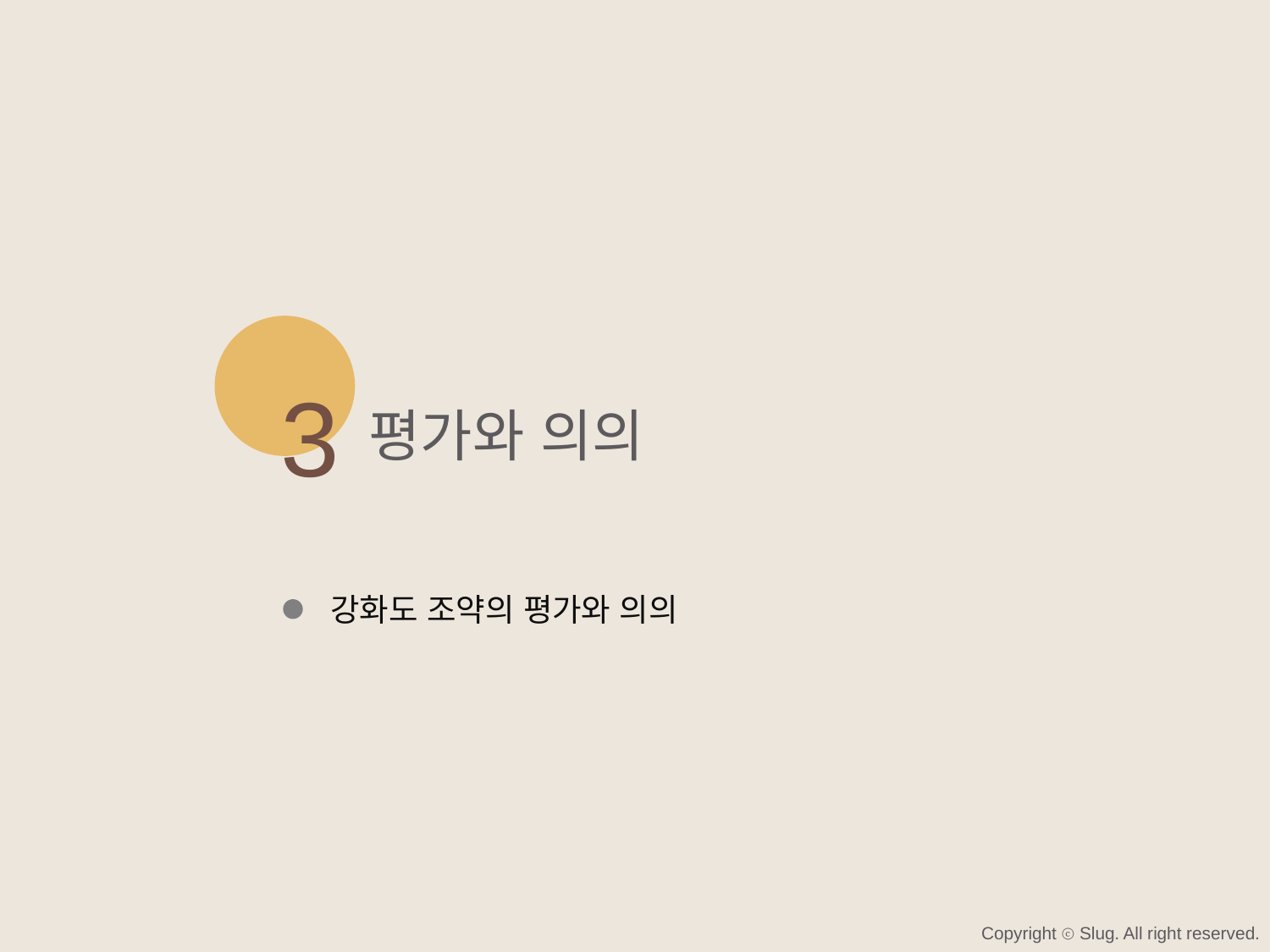

3
평가와 의의
강화도 조약의 평가와 의의